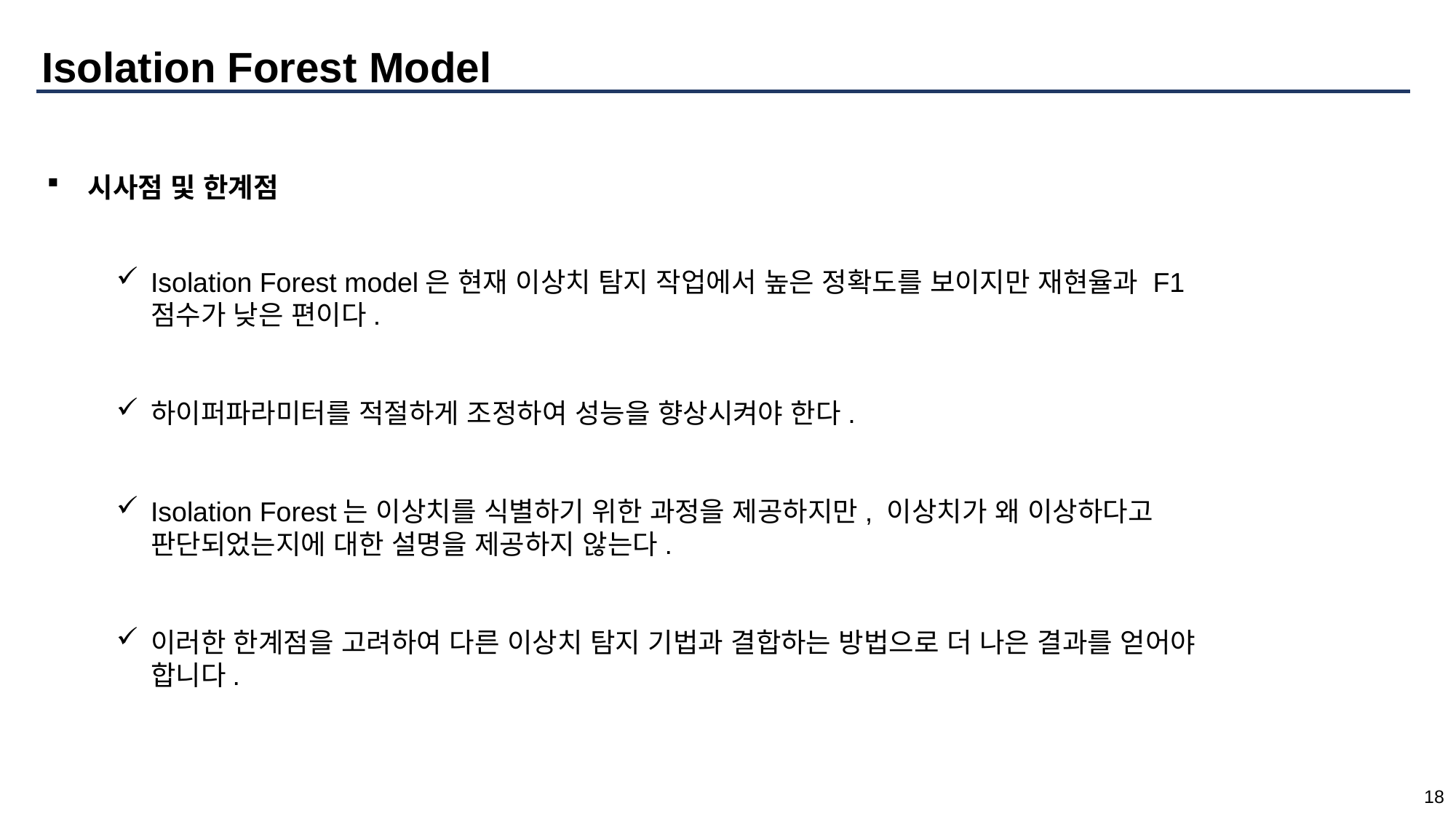

Isolation Forest Model
시사점 및 한계점
Isolation Forest model은 현재 이상치 탐지 작업에서 높은 정확도를 보이지만 재현율과 F1점수가 낮은 편이다.

하이퍼파라미터를 적절하게 조정하여 성능을 향상시켜야 한다.

Isolation Forest는 이상치를 식별하기 위한 과정을 제공하지만, 이상치가 왜 이상하다고 판단되었는지에 대한 설명을 제공하지 않는다.

이러한 한계점을 고려하여 다른 이상치 탐지 기법과 결합하는 방법으로 더 나은 결과를 얻어야 합니다.
18